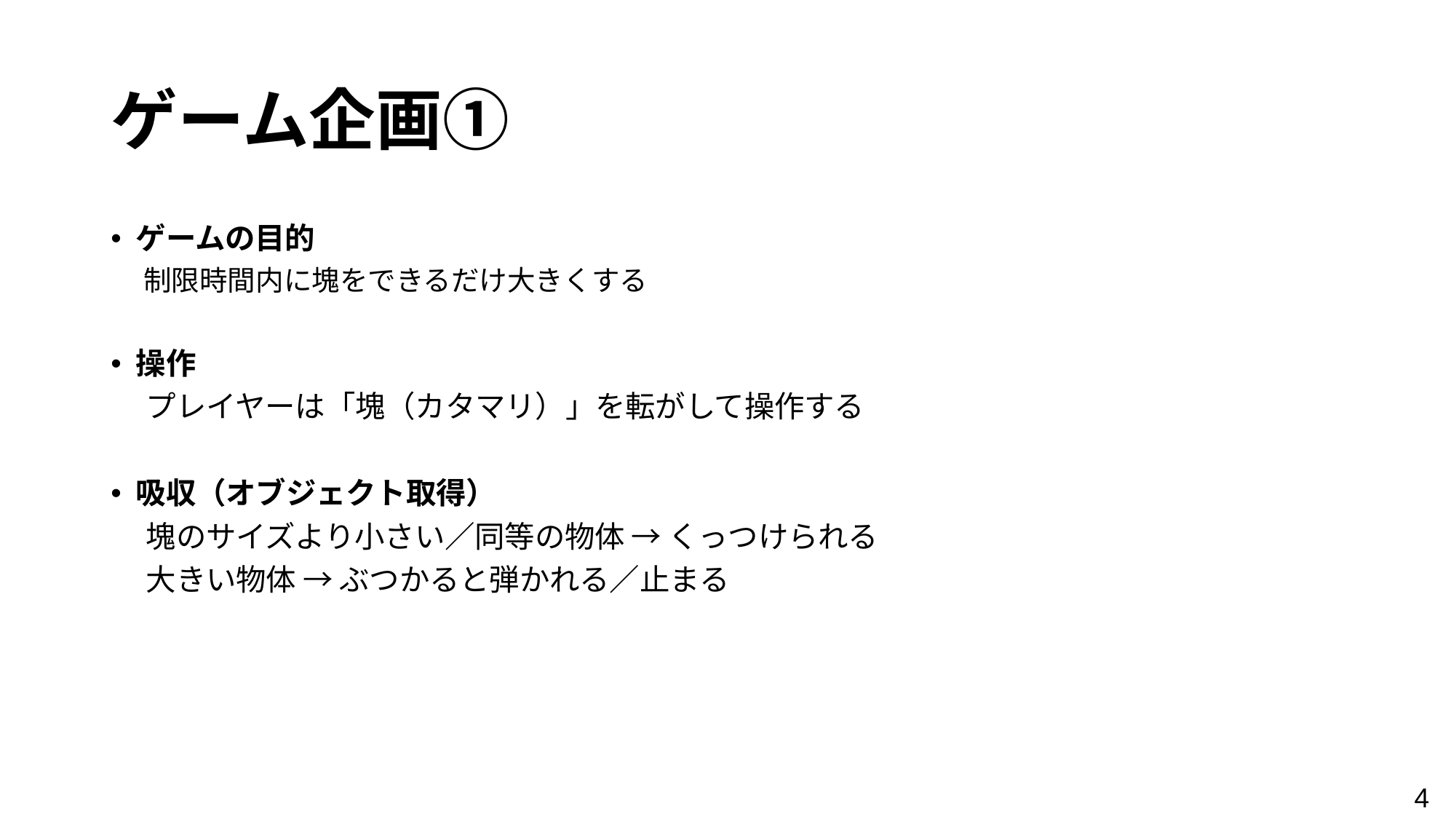

# ゲーム企画①
ゲームの目的
 制限時間内に塊をできるだけ大きくする

操作
 プレイヤーは「塊（カタマリ）」を転がして操作する

吸収（オブジェクト取得）
 塊のサイズより小さい／同等の物体 → くっつけられる
 大きい物体 → ぶつかると弾かれる／止まる

4